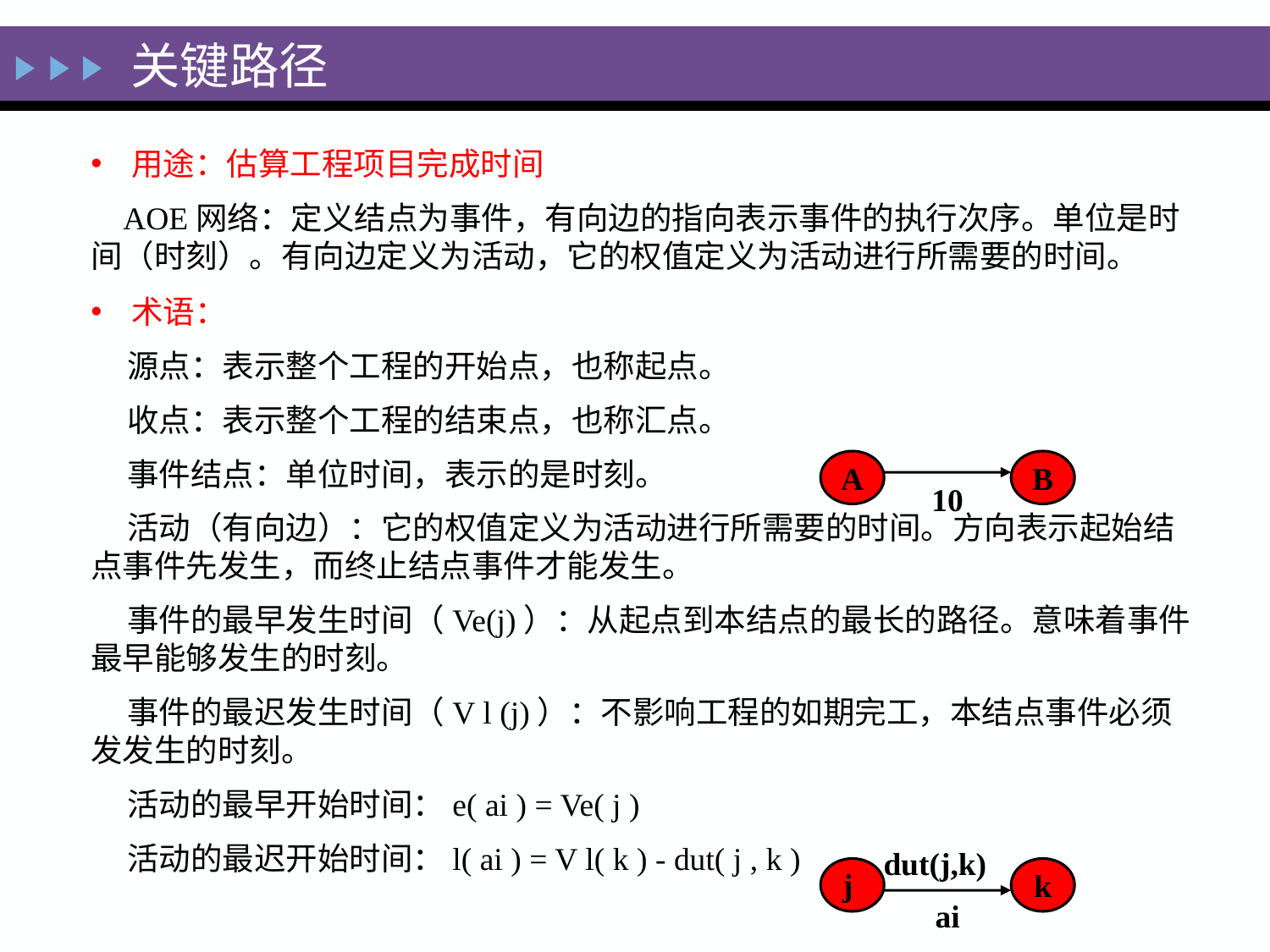

关键路径
   用途：估算工程项目完成时间
    AOE网络：定义结点为事件，有向边的指向表示事件的执行次序。单位是时间（时刻）。有向边定义为活动，它的权值定义为活动进行所需要的时间。
   术语：
    源点：表示整个工程的开始点，也称起点。
    收点：表示整个工程的结束点，也称汇点。
    事件结点：单位时间，表示的是时刻。
    活动（有向边）：它的权值定义为活动进行所需要的时间。方向表示起始结点事件先发生，而终止结点事件才能发生。
    事件的最早发生时间（Ve(j)）：从起点到本结点的最长的路径。意味着事件最早能够发生的时刻。
    事件的最迟发生时间（V l (j)）：不影响工程的如期完工，本结点事件必须发发生的时刻。
    活动的最早开始时间：e( ai ) = Ve( j )
    活动的最迟开始时间：l( ai ) = V l( k ) - dut( j , k )

A
B

10
 dut(j,k)

j
k
ai